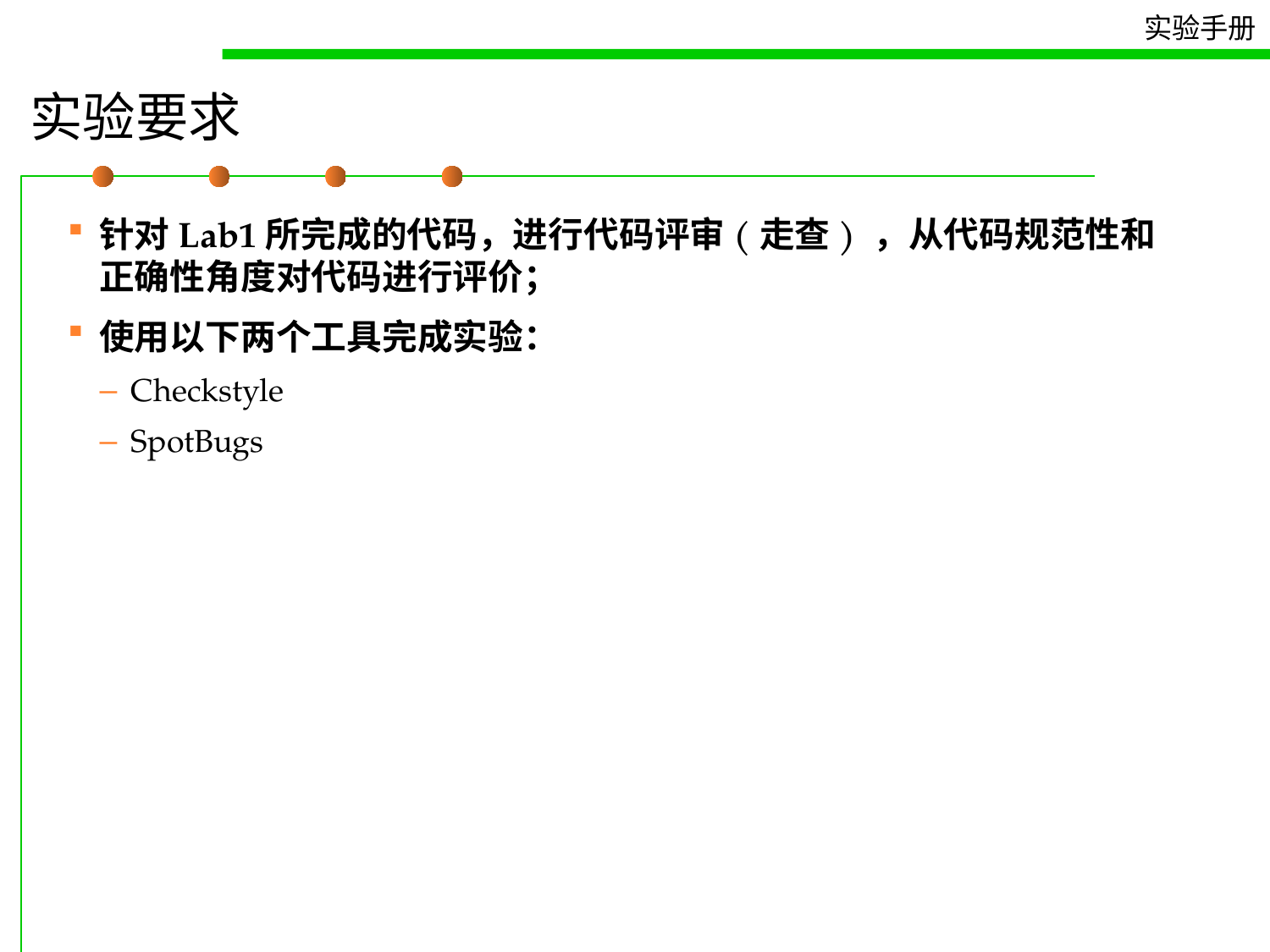

# 实验要求
针对Lab1所完成的代码，进行代码评审(走查) ，从代码规范性和正确性角度对代码进行评价；
使用以下两个工具完成实验：
Checkstyle
SpotBugs